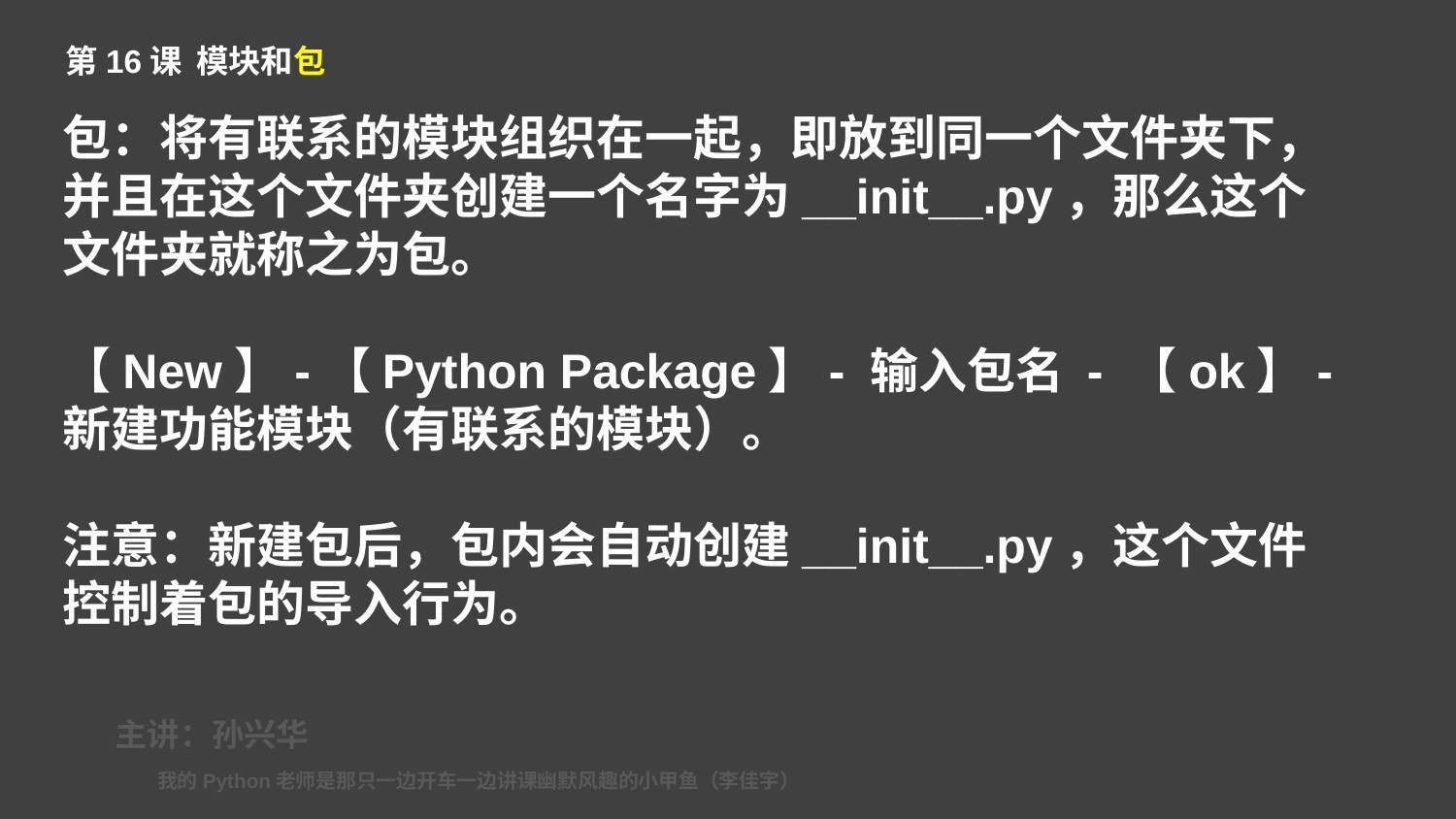

第16课  模块和包
包：将有联系的模块组织在一起，即放到同一个文件夹下，并且在这个文件夹创建一个名字为__init__.py，那么这个文件夹就称之为包。

【New】-【Python Package】- 输入包名 - 【ok】- 新建功能模块（有联系的模块）。

注意：新建包后，包内会自动创建__init__.py，这个文件控制着包的导入行为。